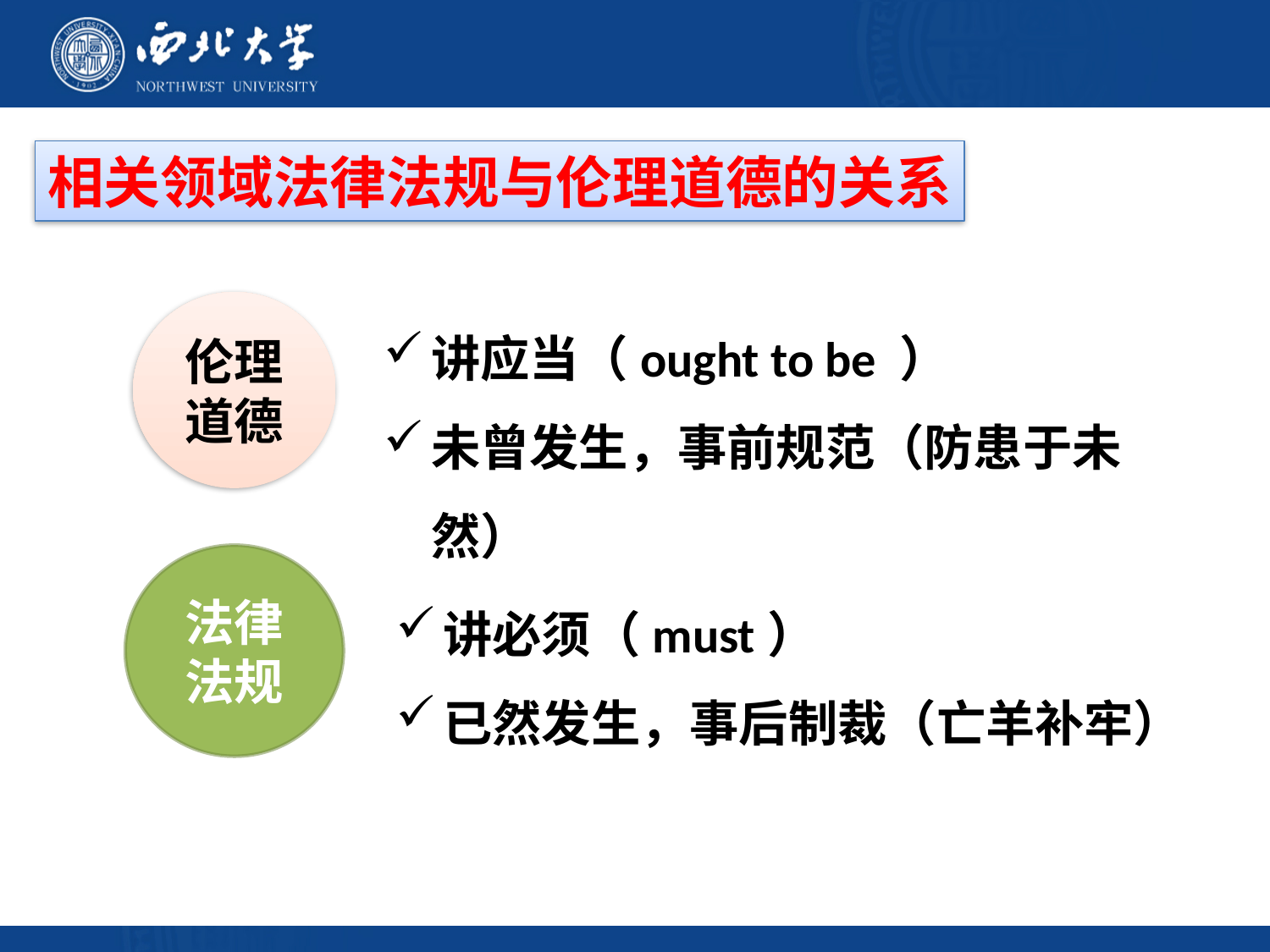

相关领域法律法规与伦理道德的关系
伦理
道德
讲应当（ought to be ）
未曾发生，事前规范（防患于未然）
法律
法规
讲必须（must）
已然发生，事后制裁（亡羊补牢）